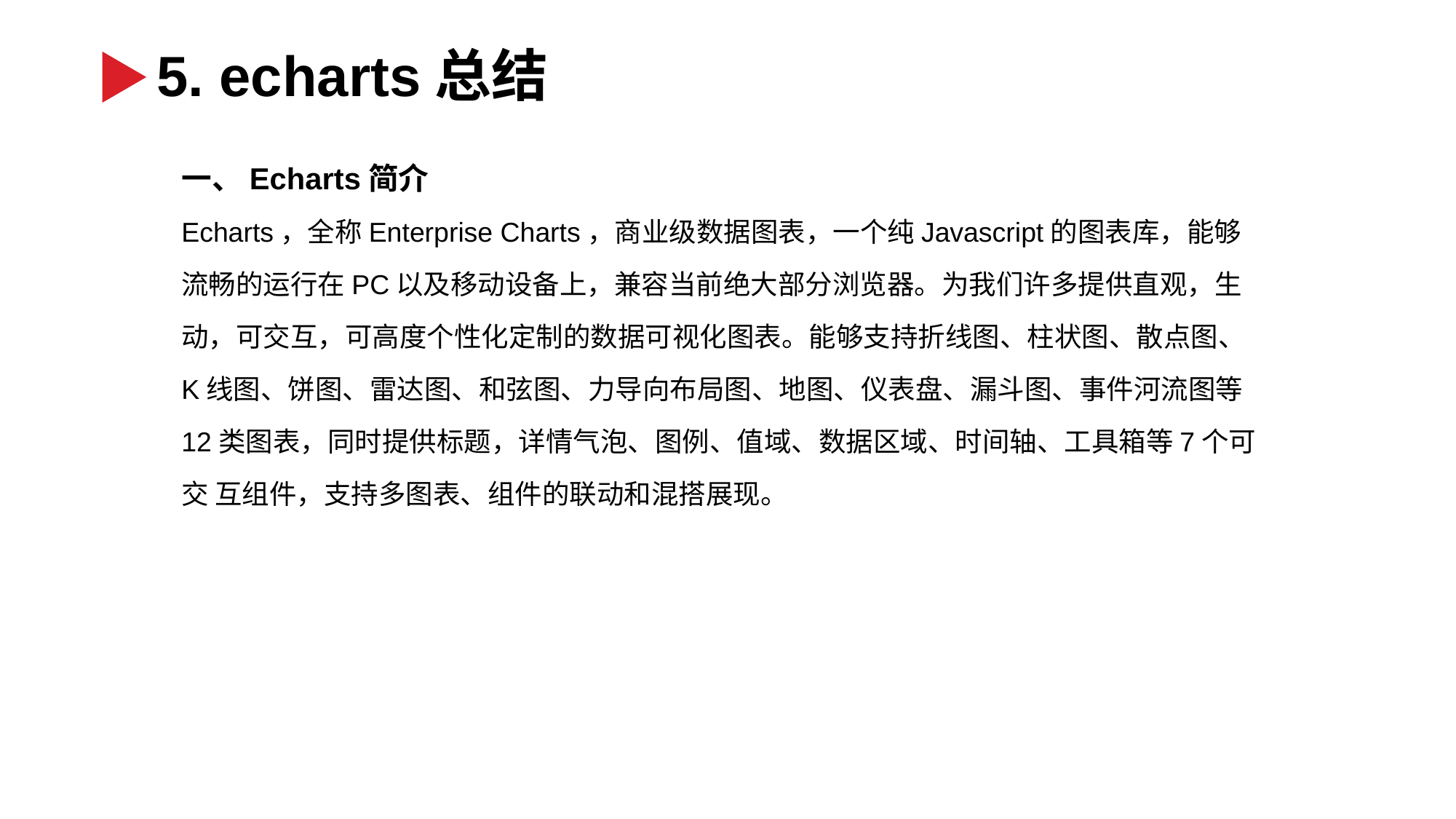

5. echarts总结

一、Echarts简介
Echarts，全称Enterprise Charts，商业级数据图表，一个纯Javascript的图表库，能够流畅的运行在PC以及移动设备上，兼容当前绝大部分浏览器。为我们许多提供直观，生动，可交互，可高度个性化定制的数据可视化图表。能够支持折线图、柱状图、散点图、K线图、饼图、雷达图、和弦图、力导向布局图、地图、仪表盘、漏斗图、事件河流图等12类图表，同时提供标题，详情气泡、图例、值域、数据区域、时间轴、工具箱等7个可交 互组件，支持多图表、组件的联动和混搭展现。